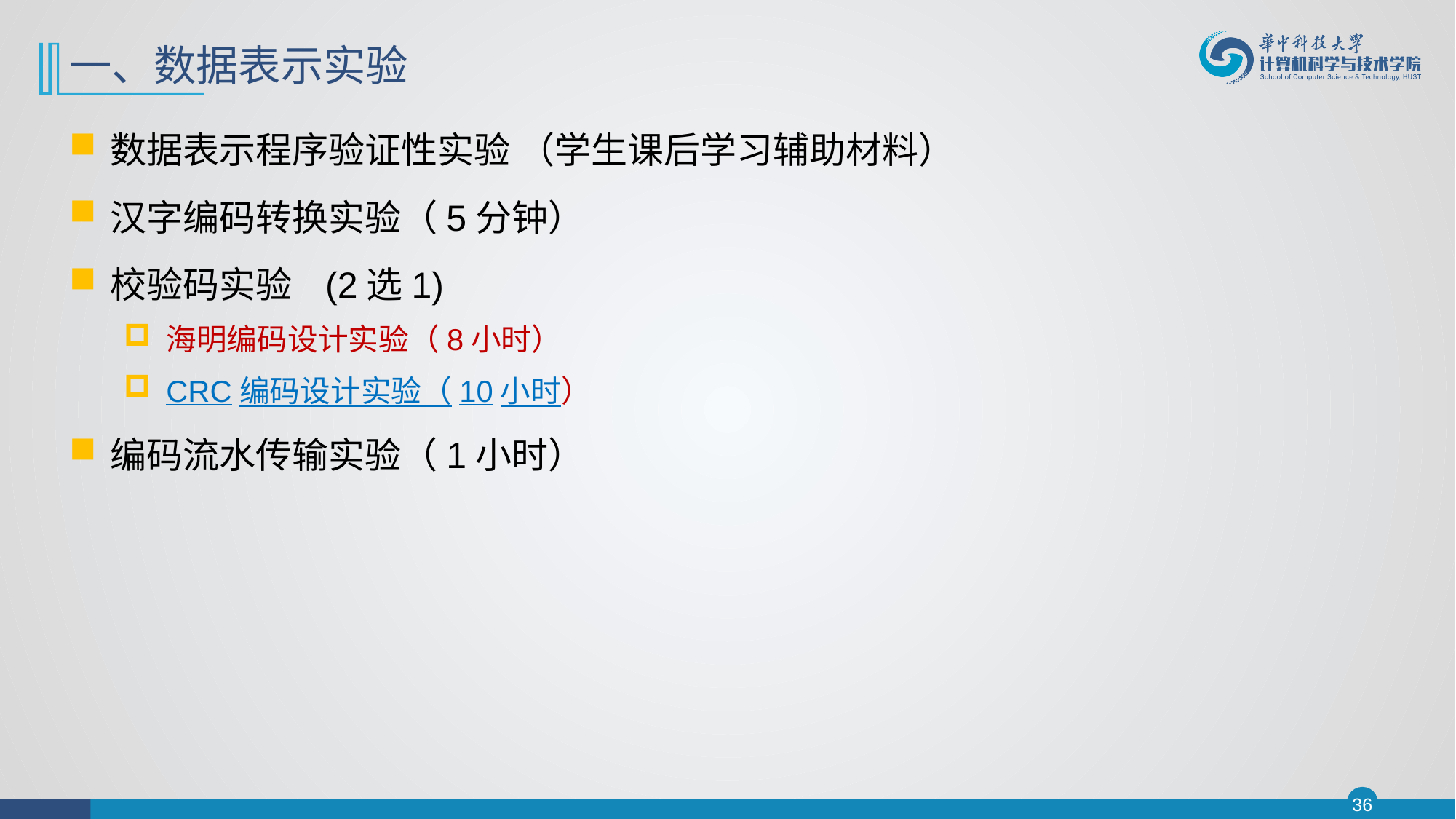

# 一、数据表示实验
数据表示程序验证性实验 （学生课后学习辅助材料）
汉字编码转换实验（5分钟）
校验码实验   (2选1)
海明编码设计实验（8小时）
CRC编码设计实验（10小时）
编码流水传输实验（1小时）